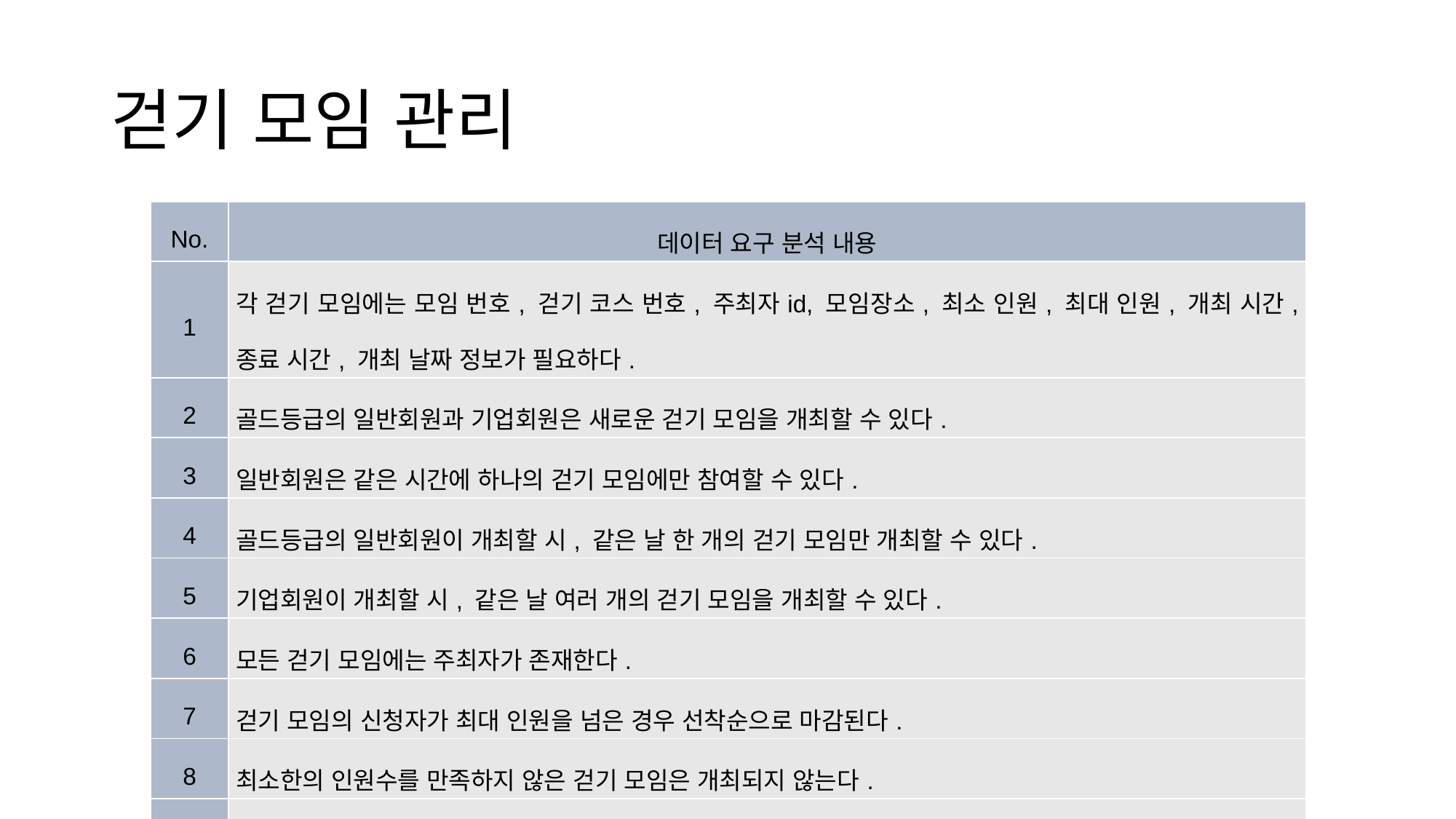

# 걷기 모임 관리
| No. | 데이터 요구 분석 내용 |
| --- | --- |
| 1 | 각 걷기 모임에는 모임 번호, 걷기 코스 번호, 주최자id, 모임장소, 최소 인원, 최대 인원, 개최 시간, 종료 시간, 개최 날짜 정보가 필요하다. |
| 2 | 골드등급의 일반회원과 기업회원은 새로운 걷기 모임을 개최할 수 있다. |
| 3 | 일반회원은 같은 시간에 하나의 걷기 모임에만 참여할 수 있다. |
| 4 | 골드등급의 일반회원이 개최할 시, 같은 날 한 개의 걷기 모임만 개최할 수 있다. |
| 5 | 기업회원이 개최할 시, 같은 날 여러 개의 걷기 모임을 개최할 수 있다. |
| 6 | 모든 걷기 모임에는 주최자가 존재한다. |
| 7 | 걷기 모임의 신청자가 최대 인원을 넘은 경우 선착순으로 마감된다. |
| 8 | 최소한의 인원수를 만족하지 않은 걷기 모임은 개최되지 않는다. |
| 9 | 일반회원은 자신이 지금까지 참여한 모든 걷기 모임을 검색할 수 있다. |